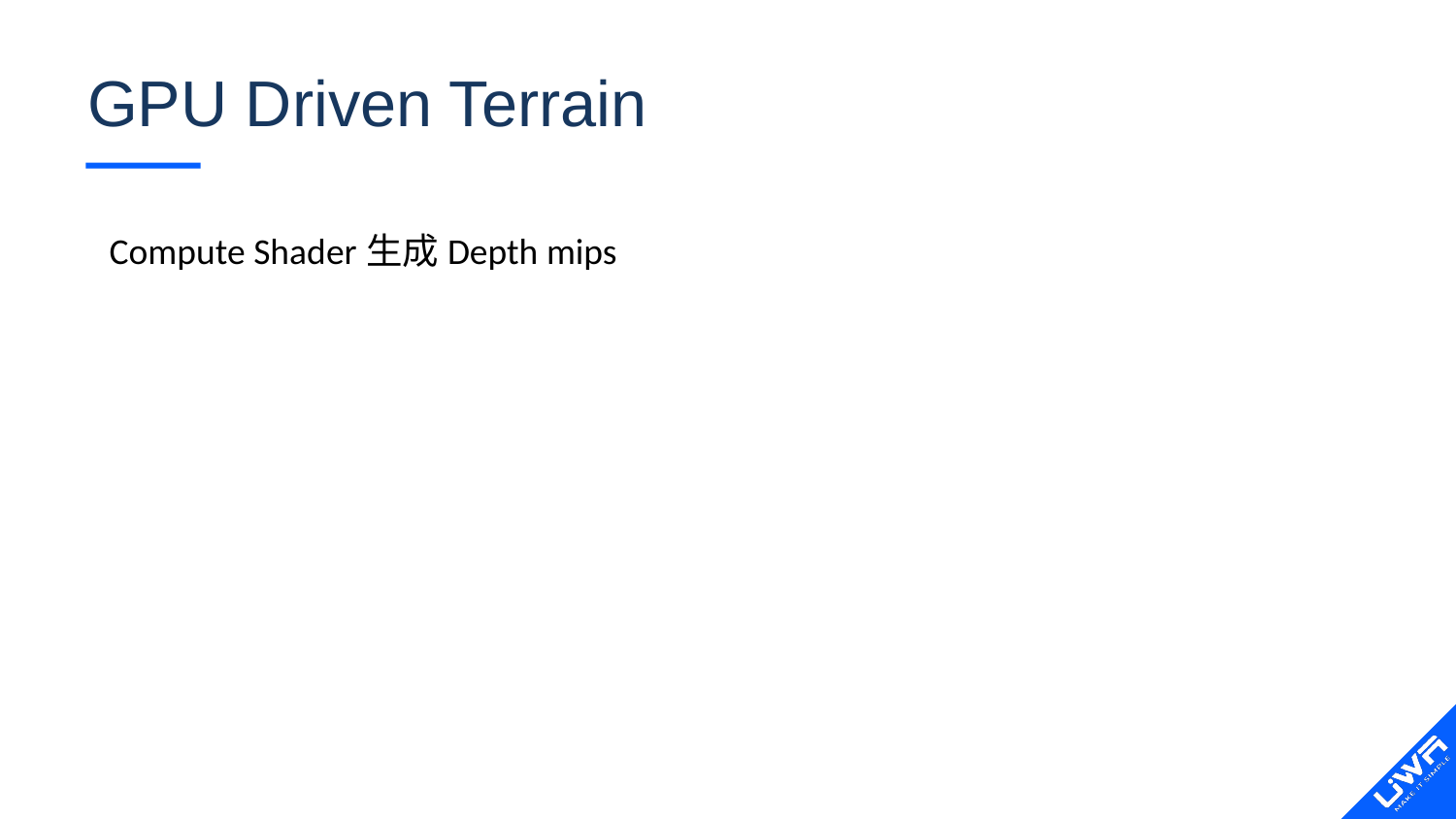

# GPU Driven Terrain
Compute Shader生成Depth mips